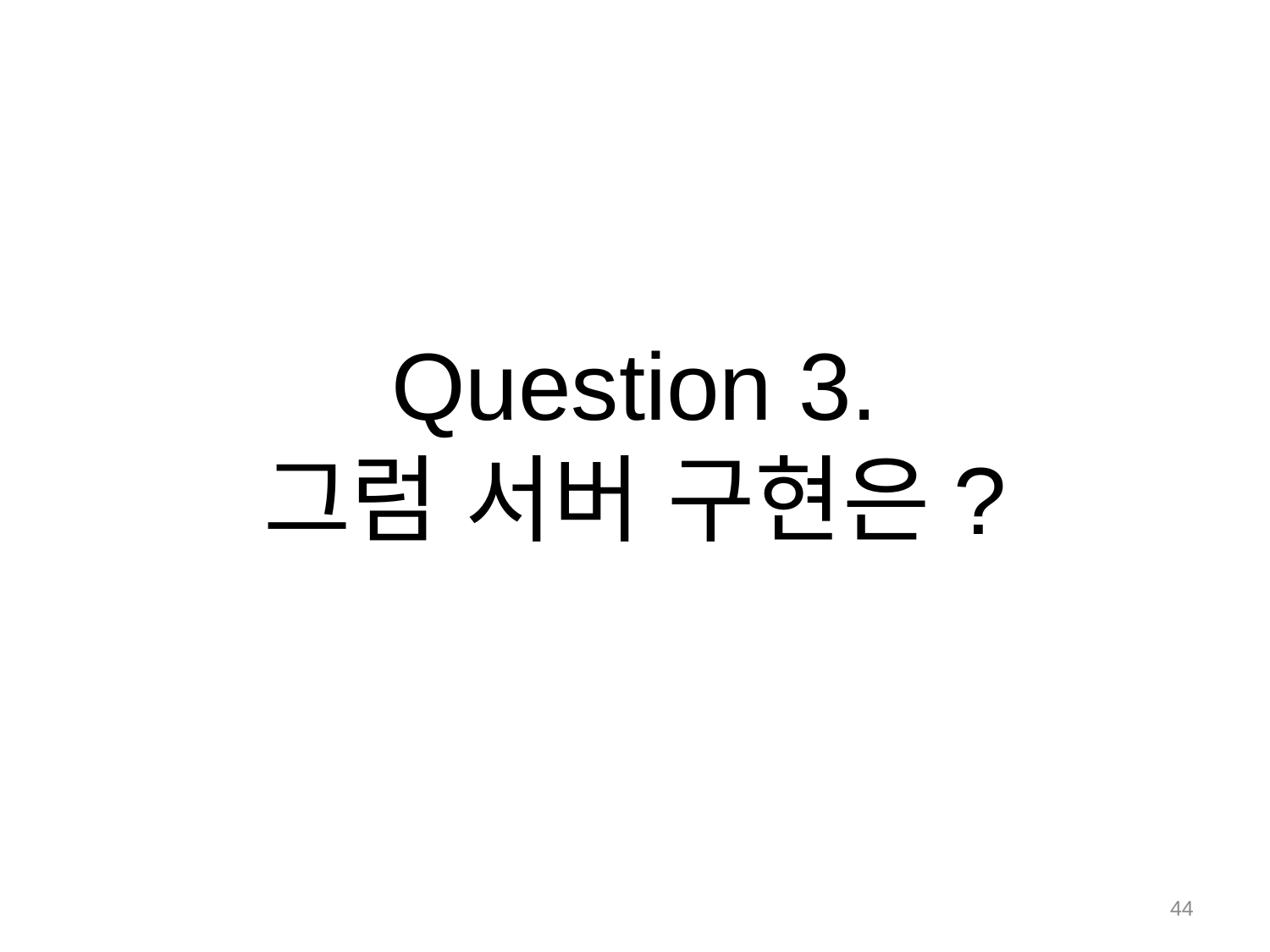

# Question 3. 그럼 서버 구현은?
44